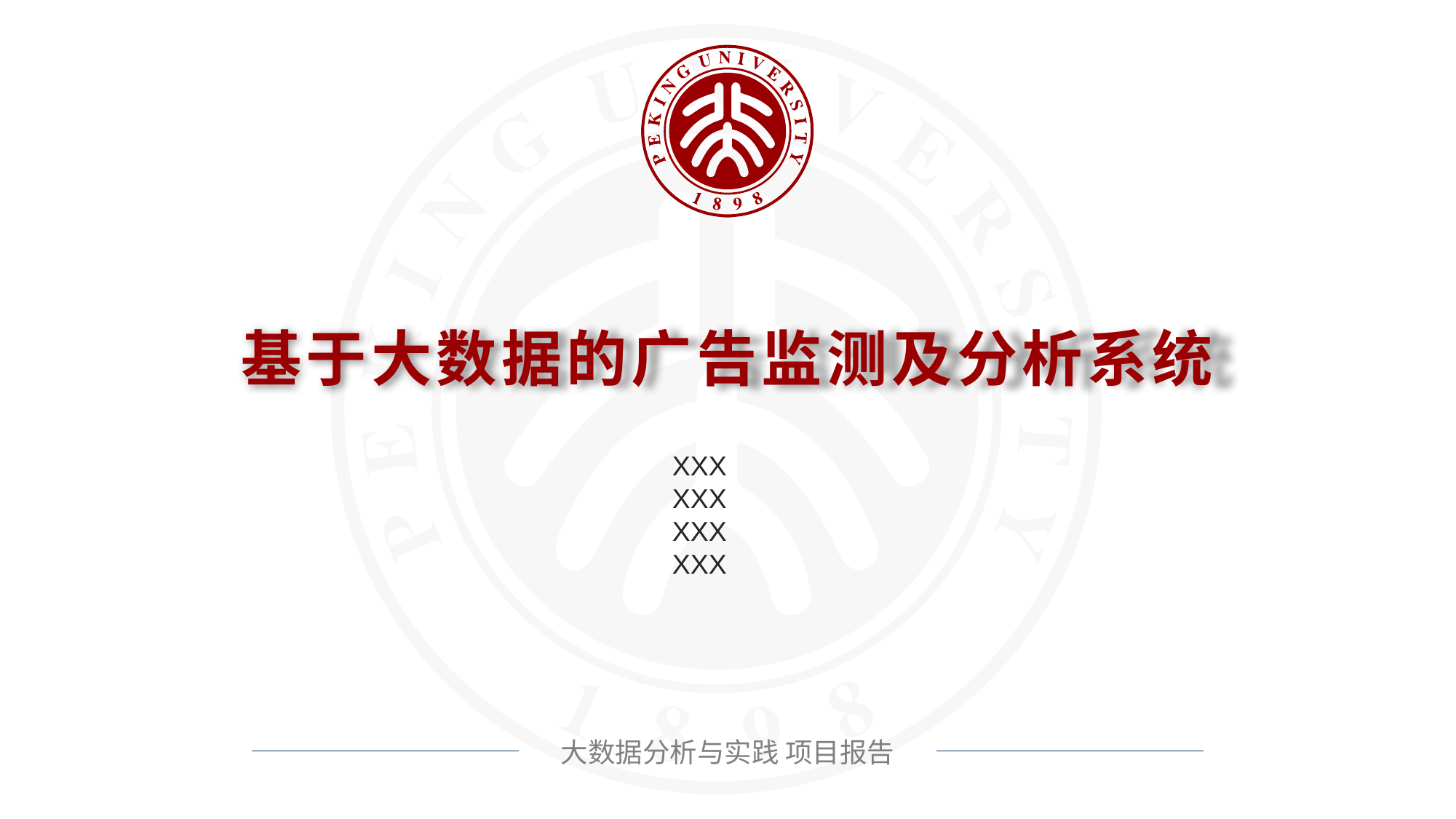

基于大数据的广告监测及分析系统
XXX
XXX
XXX
XXX
大数据分析与实践 项目报告